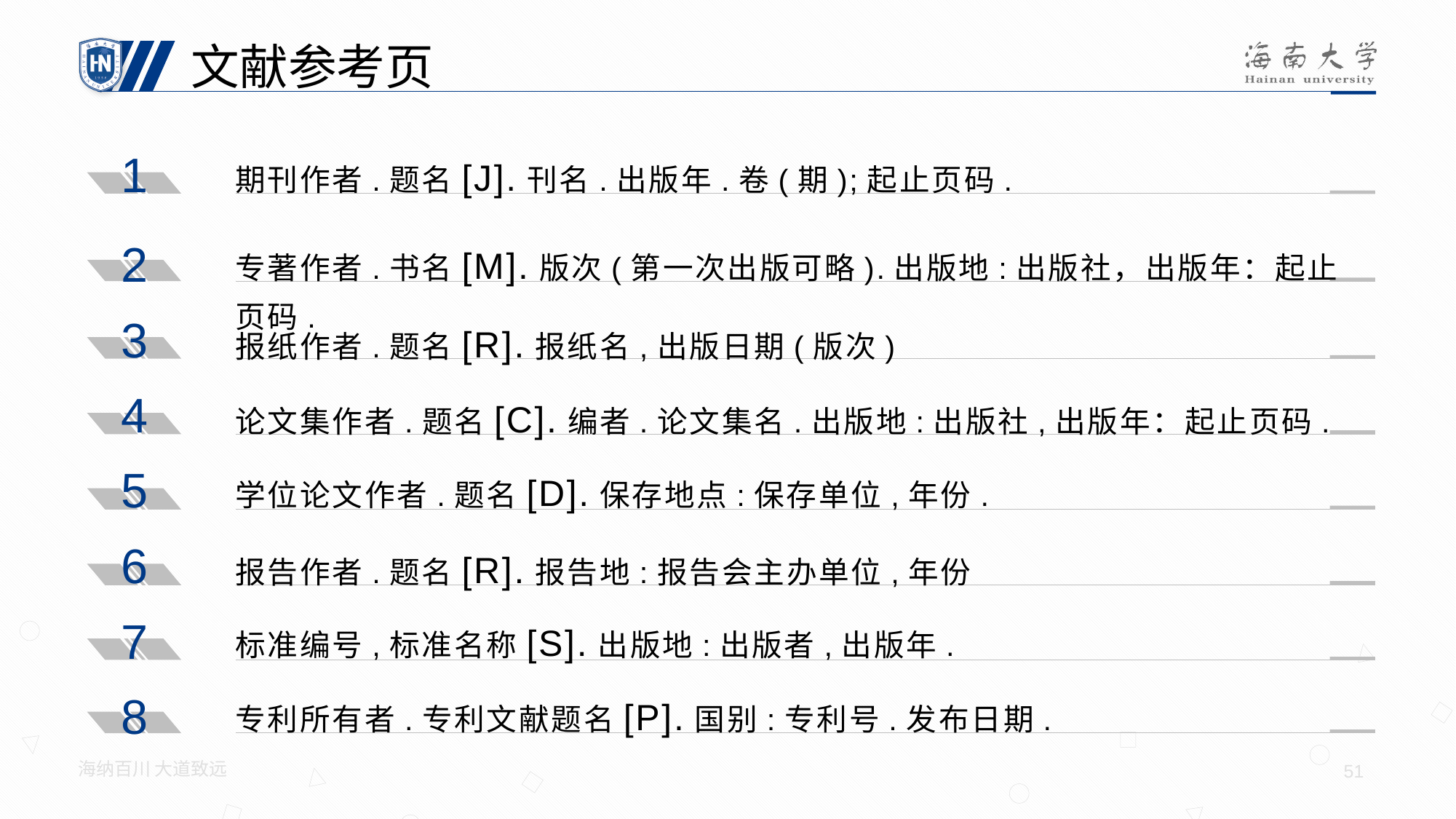

文献参考页
1
期刊作者.题名[J].刊名.出版年.卷(期);起止页码.

2
专著作者.书名[M].版次(第一次出版可略).出版地:出版社，出版年：起止页码.

3
报纸作者.题名[R].报纸名,出版日期(版次)

4
论文集作者.题名[C].编者.论文集名.出版地:出版社,出版年：起止页码.

5
学位论文作者.题名[D].保存地点:保存单位,年份.

6
报告作者.题名[R].报告地:报告会主办单位,年份

7
标准编号,标准名称[S].出版地:出版者,出版年.

8
专利所有者.专利文献题名[P].国别:专利号.发布日期.

海纳百川 大道致远
51